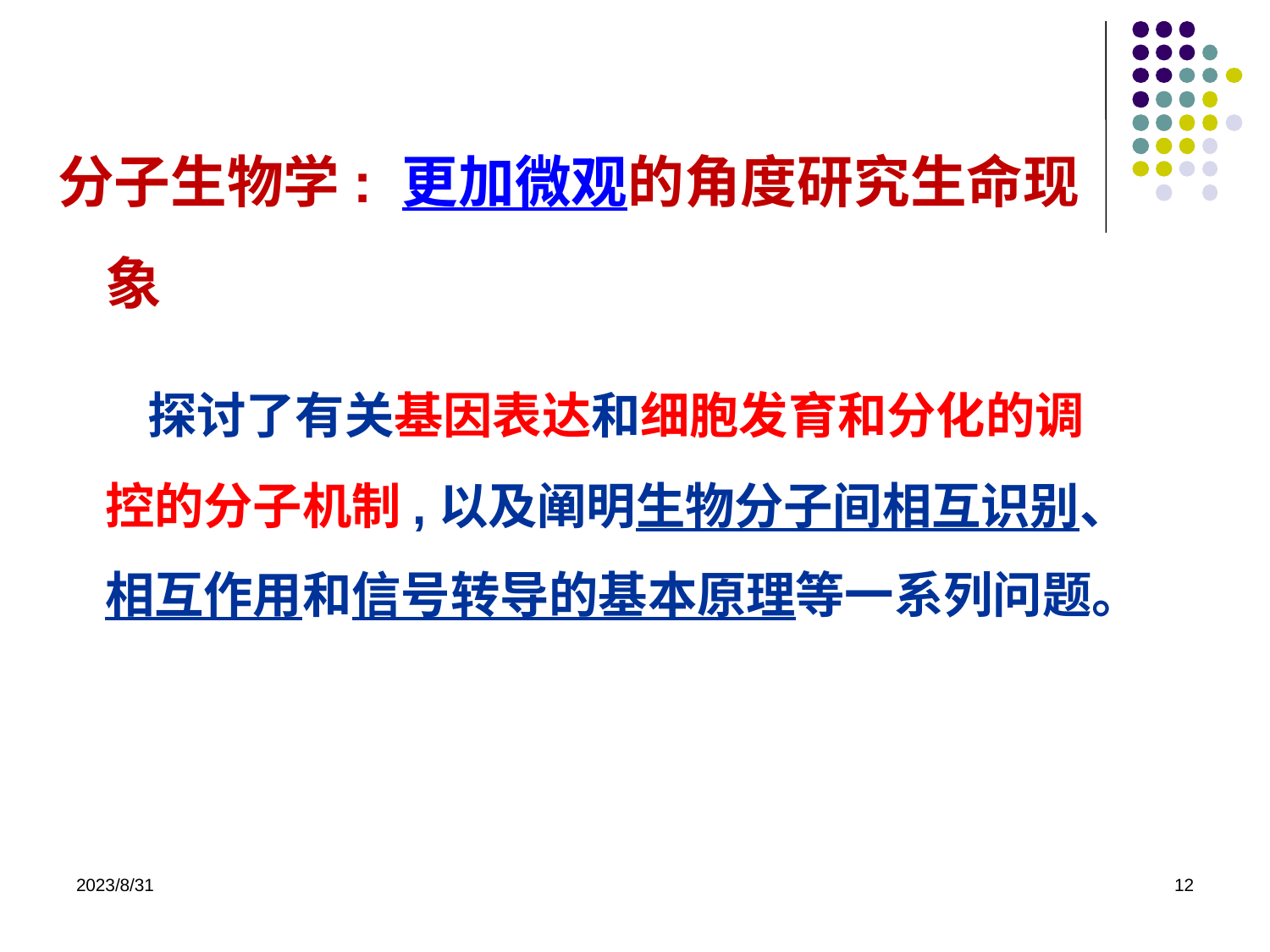

分子生物学: 更加微观的角度研究生命现象
      探讨了有关基因表达和细胞发育和分化的调控的分子机制,以及阐明生物分子间相互识别、相互作用和信号转导的基本原理等一系列问题。
2023/8/31
12